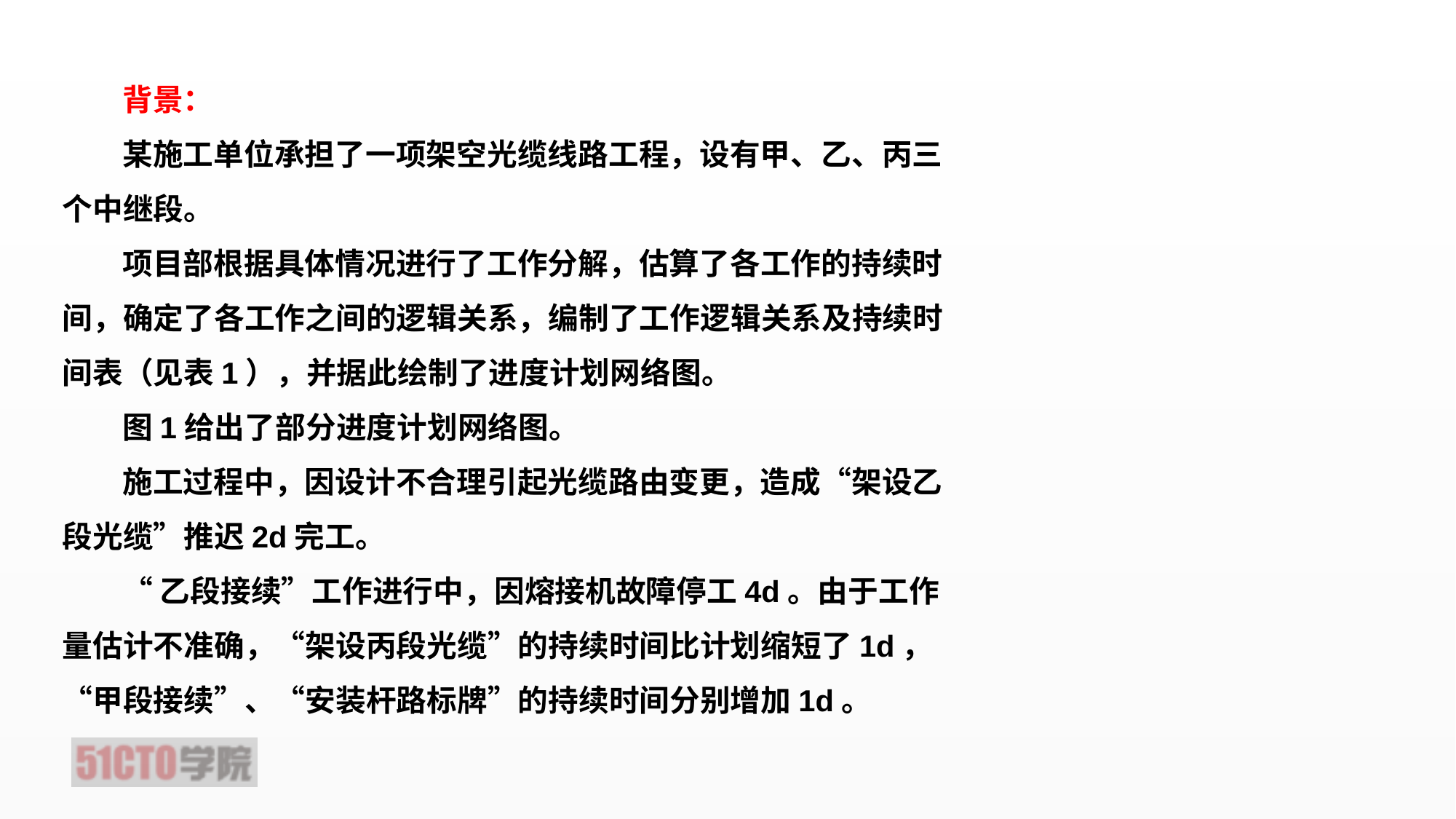

背景：
某施工单位承担了一项架空光缆线路工程，设有甲、乙、丙三个中继段。
项目部根据具体情况进行了工作分解，估算了各工作的持续时间，确定了各工作之间的逻辑关系，编制了工作逻辑关系及持续时间表（见表1），并据此绘制了进度计划网络图。
图1给出了部分进度计划网络图。
施工过程中，因设计不合理引起光缆路由变更，造成“架设乙段光缆”推迟2d完工。
“乙段接续”工作进行中，因熔接机故障停工4d。由于工作量估计不准确，“架设丙段光缆”的持续时间比计划缩短了1d，“甲段接续”、“安装杆路标牌”的持续时间分别增加1d。